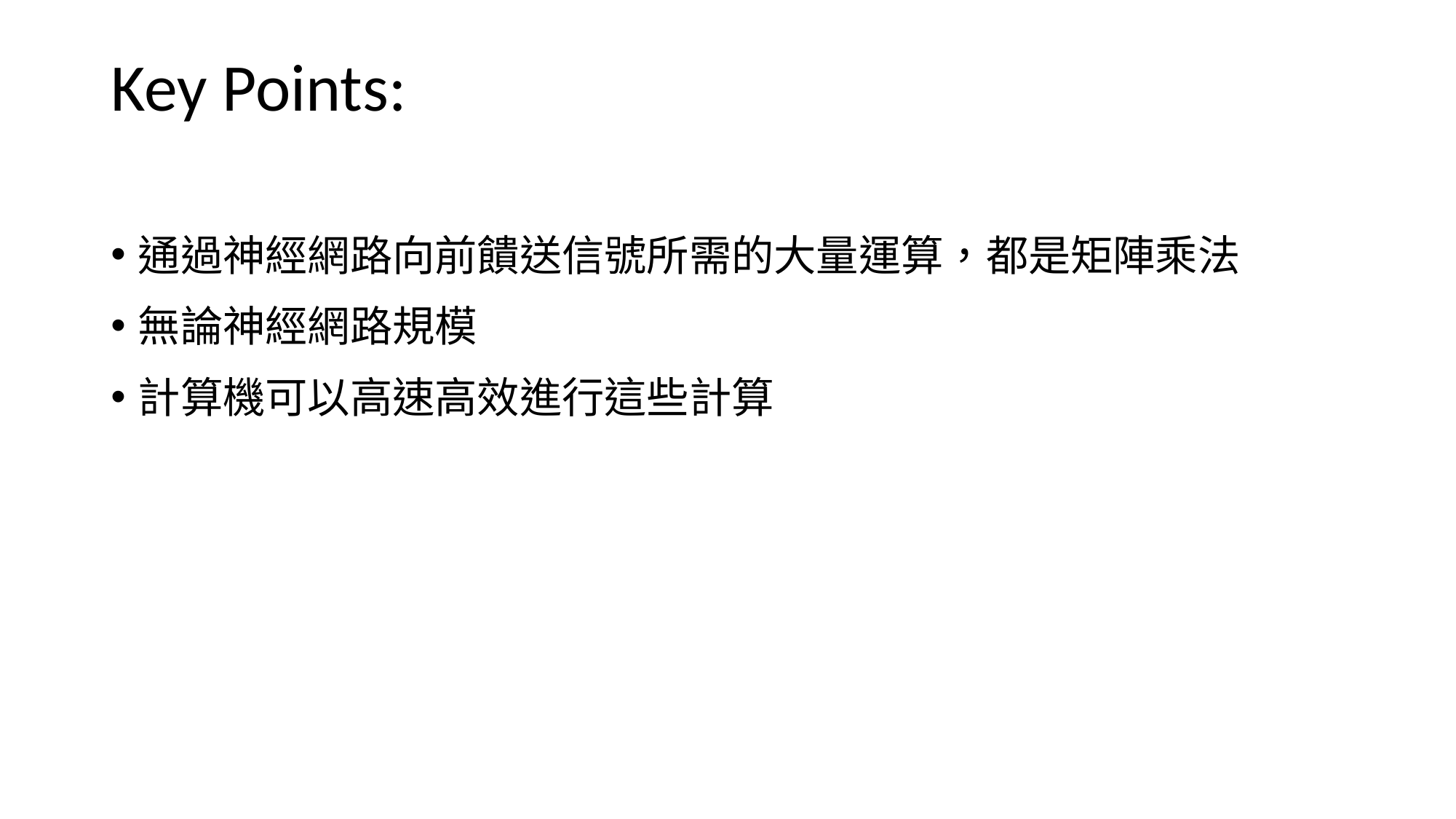

# Key Points:
通過神經網路向前饋送信號所需的大量運算，都是矩陣乘法
無論神經網路規模
計算機可以高速高效進行這些計算